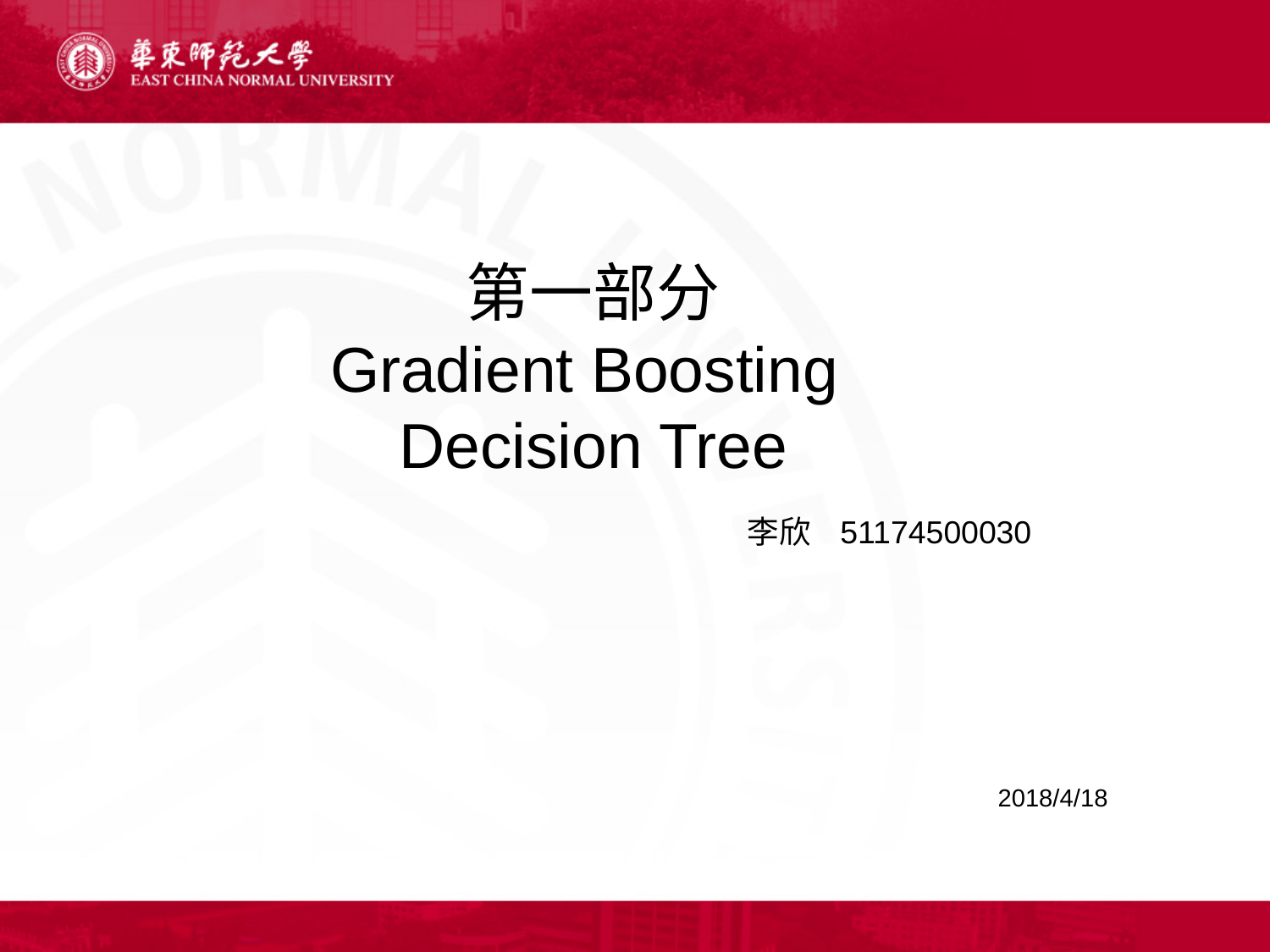

第一部分
Gradient Boosting
Decision Tree
李欣   51174500030
2018/4/18